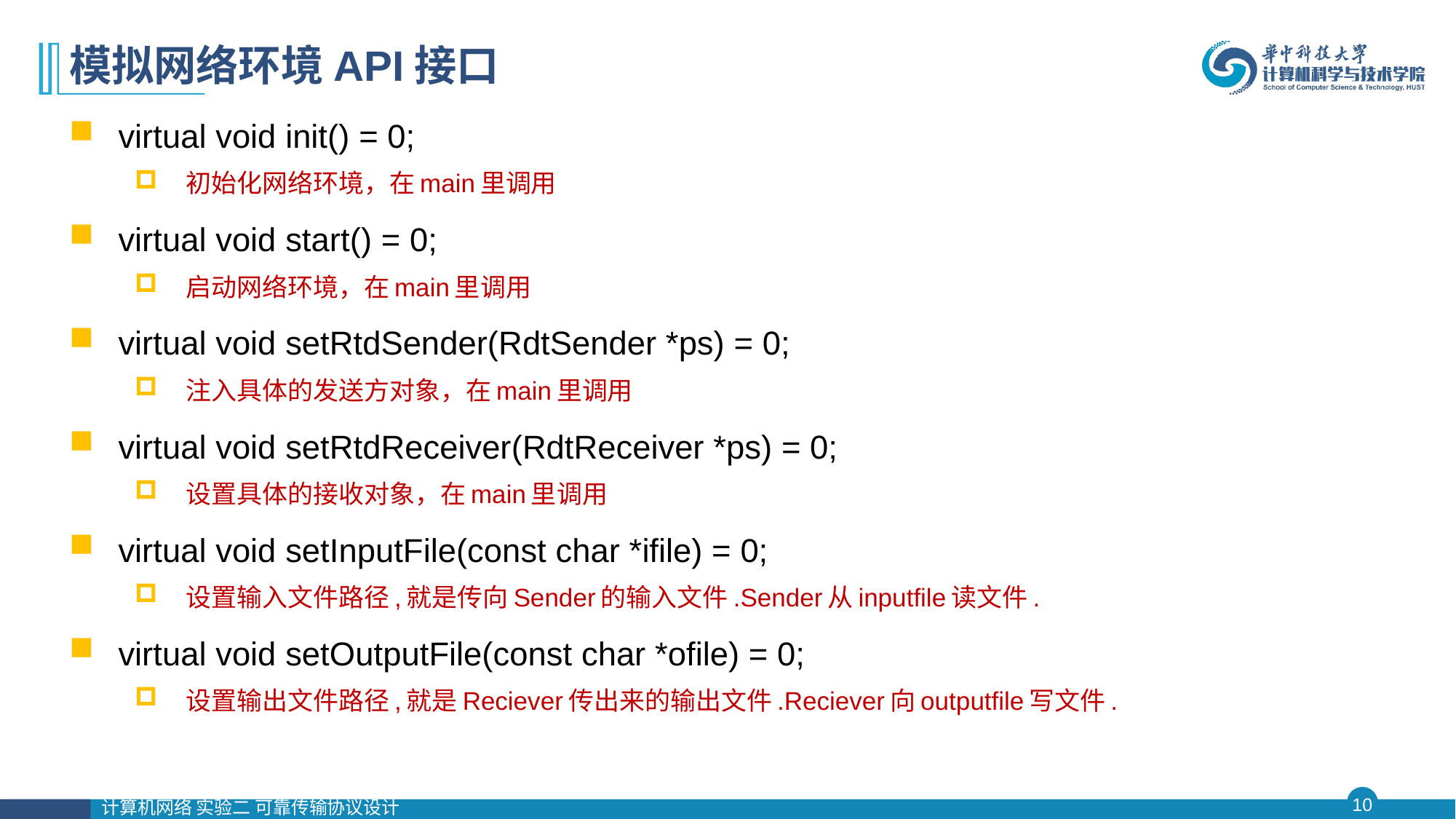

# 模拟网络环境API接口

virtual void init() = 0;
初始化网络环境，在main里调用
virtual void start() = 0;
启动网络环境，在main里调用
virtual void setRtdSender(RdtSender *ps) = 0;
注入具体的发送方对象，在main里调用
virtual void setRtdReceiver(RdtReceiver *ps) = 0;
设置具体的接收对象，在main里调用
virtual void setInputFile(const char *ifile) = 0;
设置输入文件路径,就是传向Sender的输入文件.Sender从inputfile读文件.
virtual void setOutputFile(const char *ofile) = 0;
设置输出文件路径,就是Reciever传出来的输出文件.Reciever向outputfile写文件.